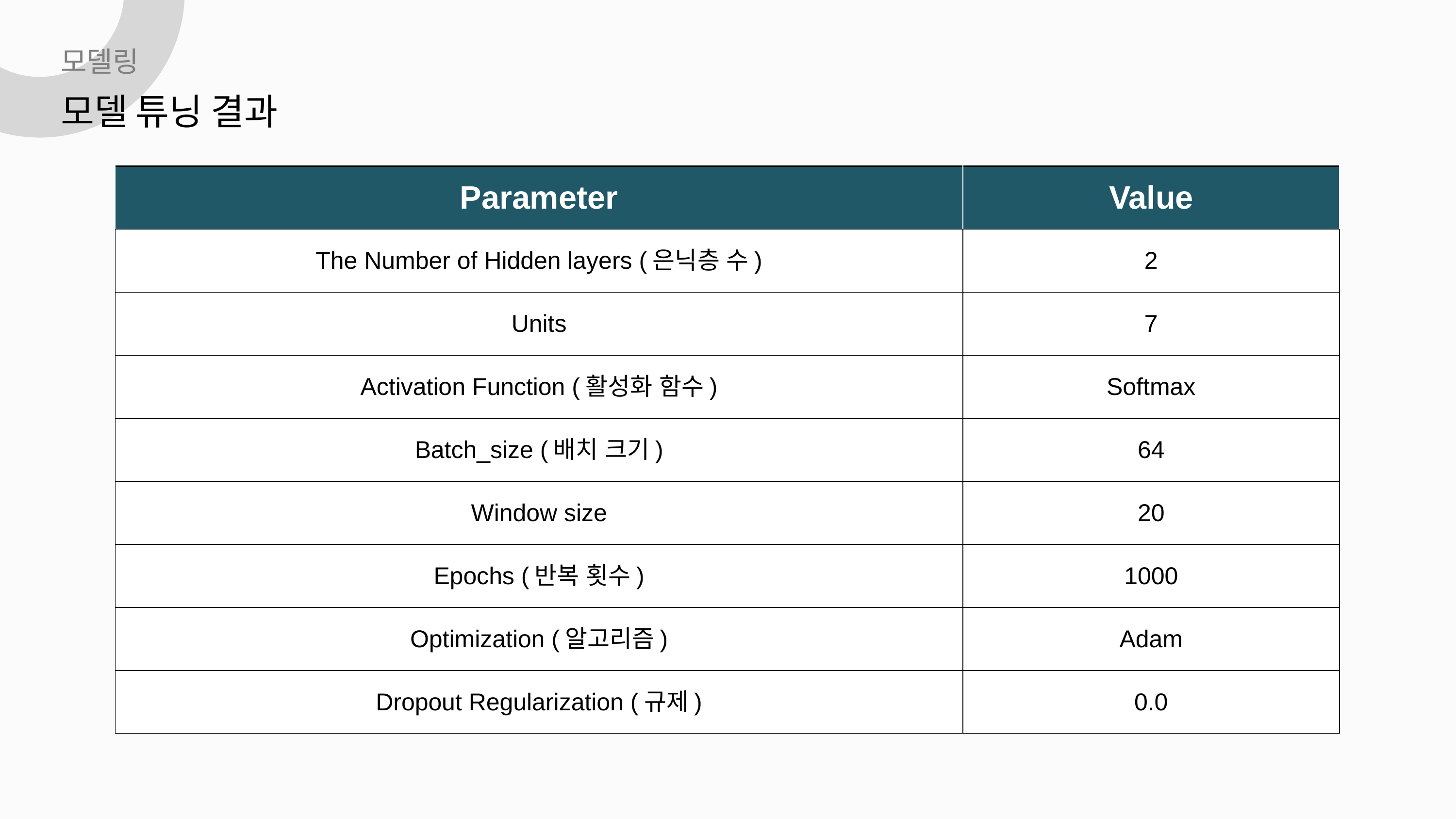

모델링
모델 튜닝 결과
| Parameter | Value |
| --- | --- |
| The Number of Hidden layers (은닉층 수) | 2 |
| Units | 7 |
| Activation Function (활성화 함수) | Softmax |
| Batch\_size (배치 크기) | 64 |
| Window size | 20 |
| Epochs (반복 횟수) | 1000 |
| Optimization (알고리즘) | Adam |
| Dropout Regularization (규제) | 0.0 |